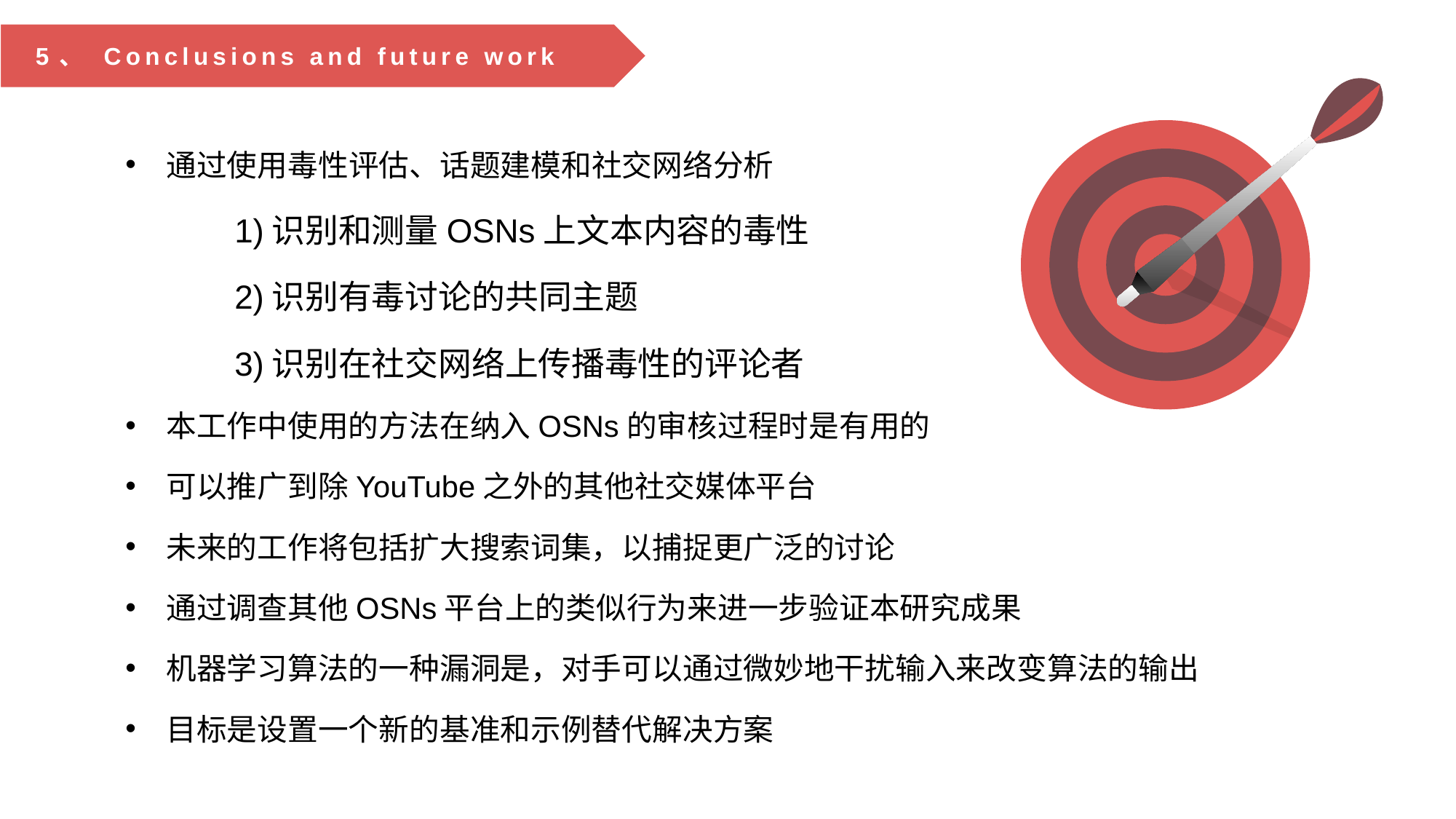

5、 Conclusions and future work

通过使用毒性评估、话题建模和社交网络分析
1)识别和测量OSNs上文本内容的毒性
2)识别有毒讨论的共同主题
3)识别在社交网络上传播毒性的评论者
本工作中使用的方法在纳入OSNs的审核过程时是有用的
可以推广到除YouTube之外的其他社交媒体平台
未来的工作将包括扩大搜索词集，以捕捉更广泛的讨论
通过调查其他OSNs平台上的类似行为来进一步验证本研究成果
机器学习算法的一种漏洞是，对手可以通过微妙地干扰输入来改变算法的输出
目标是设置一个新的基准和示例替代解决方案